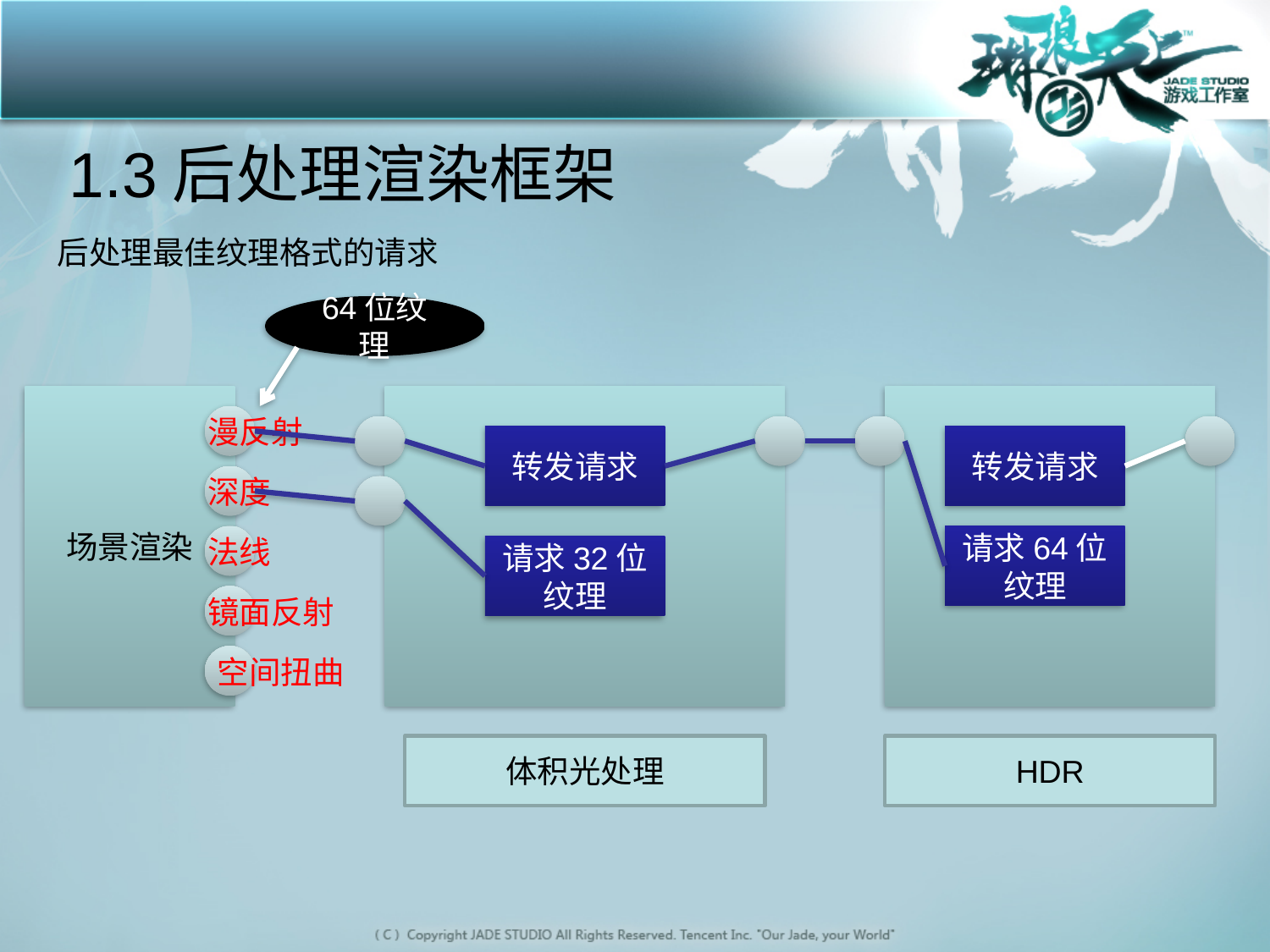

# 1.3后处理渲染框架
后处理最佳纹理格式的请求
64位纹理
场景渲染

漫反射

转发请求
转发请求
深度

法线

请求64位纹理
请求32位纹理
镜面反射

空间扭曲
体积光处理
HDR